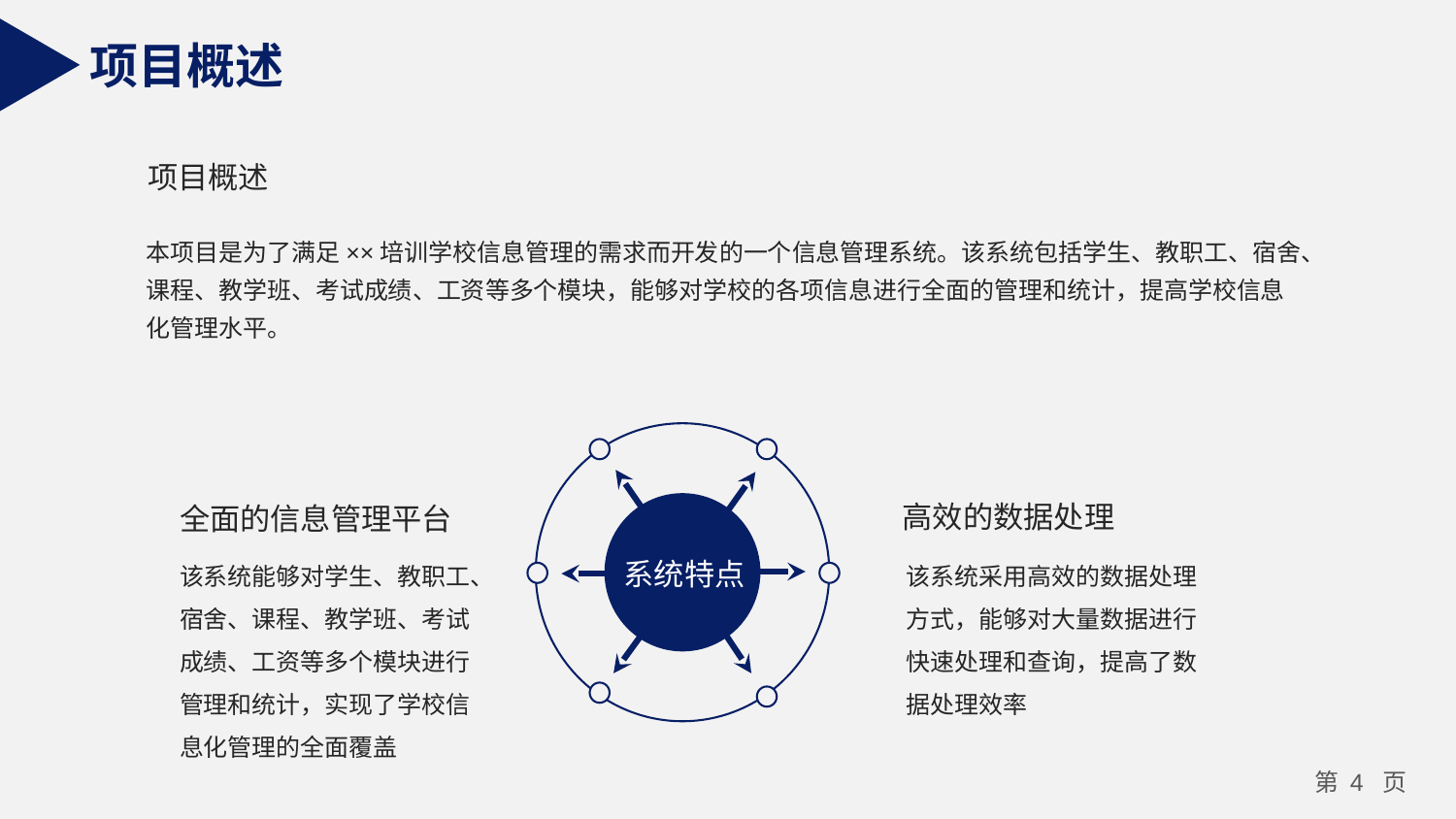

项目概述
项目概述
本项目是为了满足××培训学校信息管理的需求而开发的一个信息管理系统。该系统包括学生、教职工、宿舍、课程、教学班、考试成绩、工资等多个模块，能够对学校的各项信息进行全面的管理和统计，提高学校信息化管理水平。

高效的数据处理
该系统采用高效的数据处理方式，能够对大量数据进行快速处理和查询，提高了数据处理效率
全面的信息管理平台
该系统能够对学生、教职工、宿舍、课程、教学班、考试成绩、工资等多个模块进行管理和统计，实现了学校信息化管理的全面覆盖

系统特点